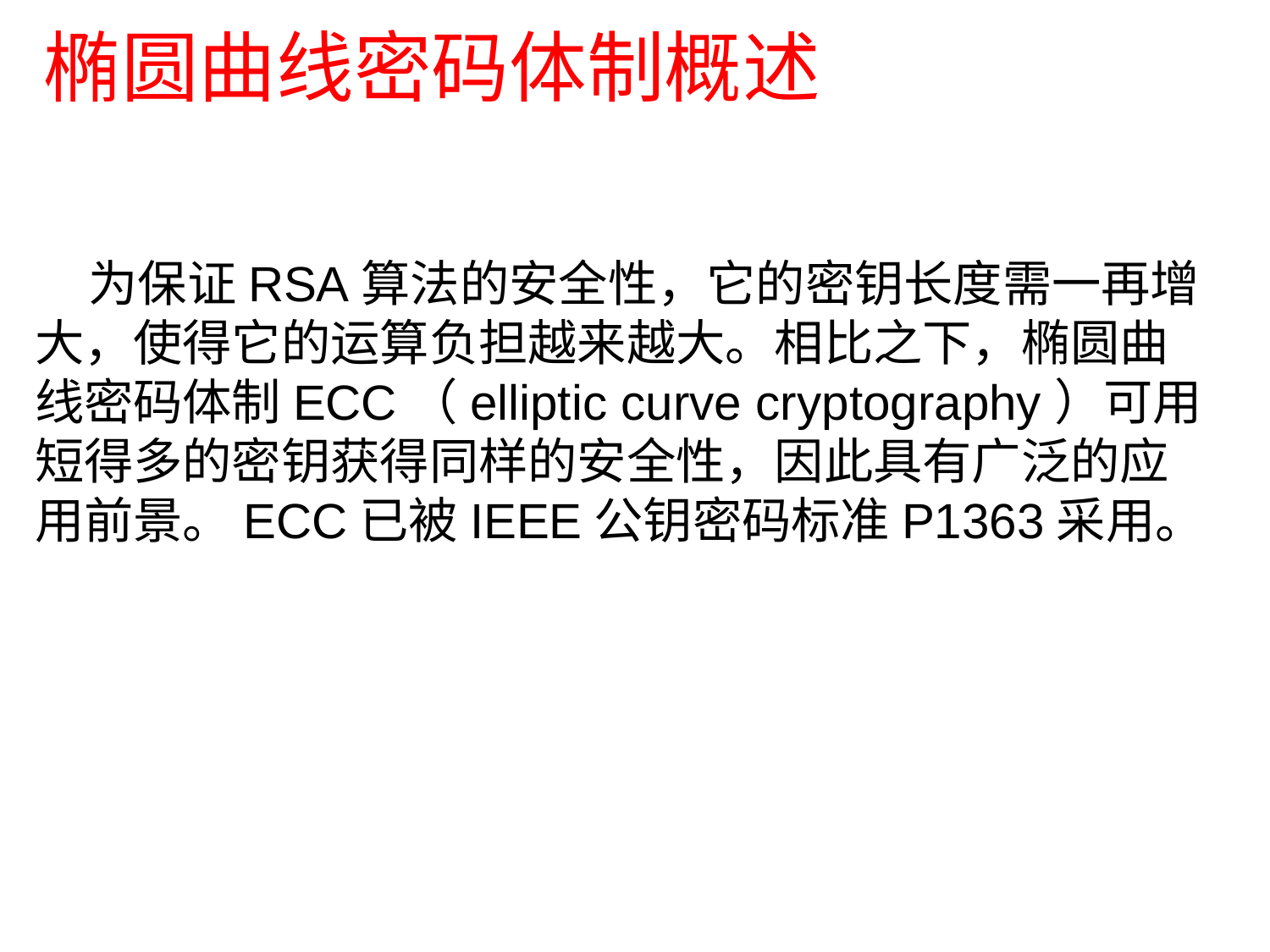

# 椭圆曲线密码体制概述
为保证RSA算法的安全性，它的密钥长度需一再增大，使得它的运算负担越来越大。相比之下，椭圆曲线密码体制ECC（elliptic curve cryptography）可用短得多的密钥获得同样的安全性，因此具有广泛的应用前景。ECC已被IEEE公钥密码标准P1363采用。
63